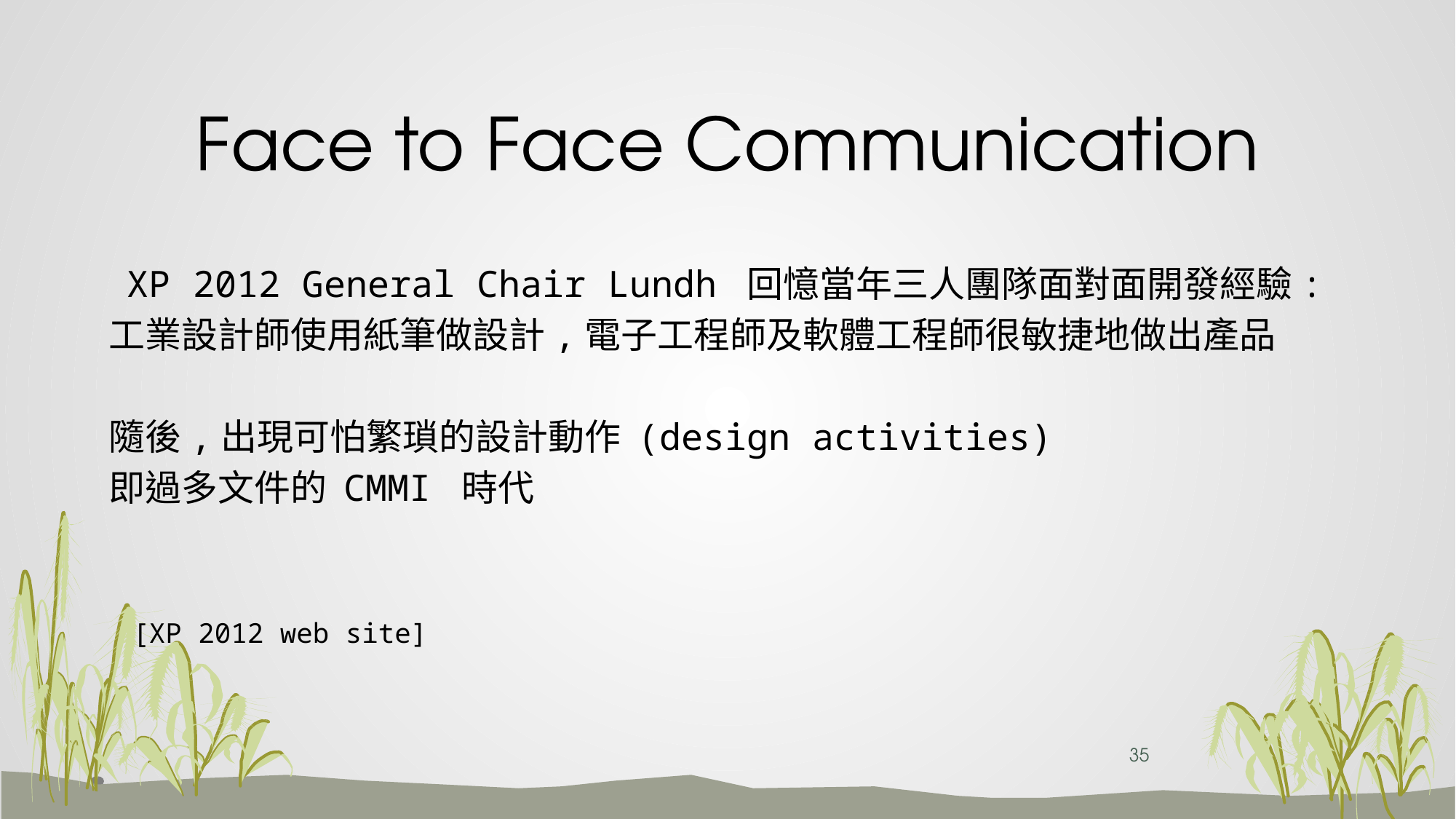

# Face to Face Communication
  XP 2012 General Chair Lundh 回憶當年三人團隊面對面開發經驗:
  工業設計師使用紙筆做設計,電子工程師及軟體工程師很敏捷地做出產品

  隨後,出現可怕繁瑣的設計動作 (design activities)
  即過多文件的 CMMI 時代

   [XP 2012 web site]
35